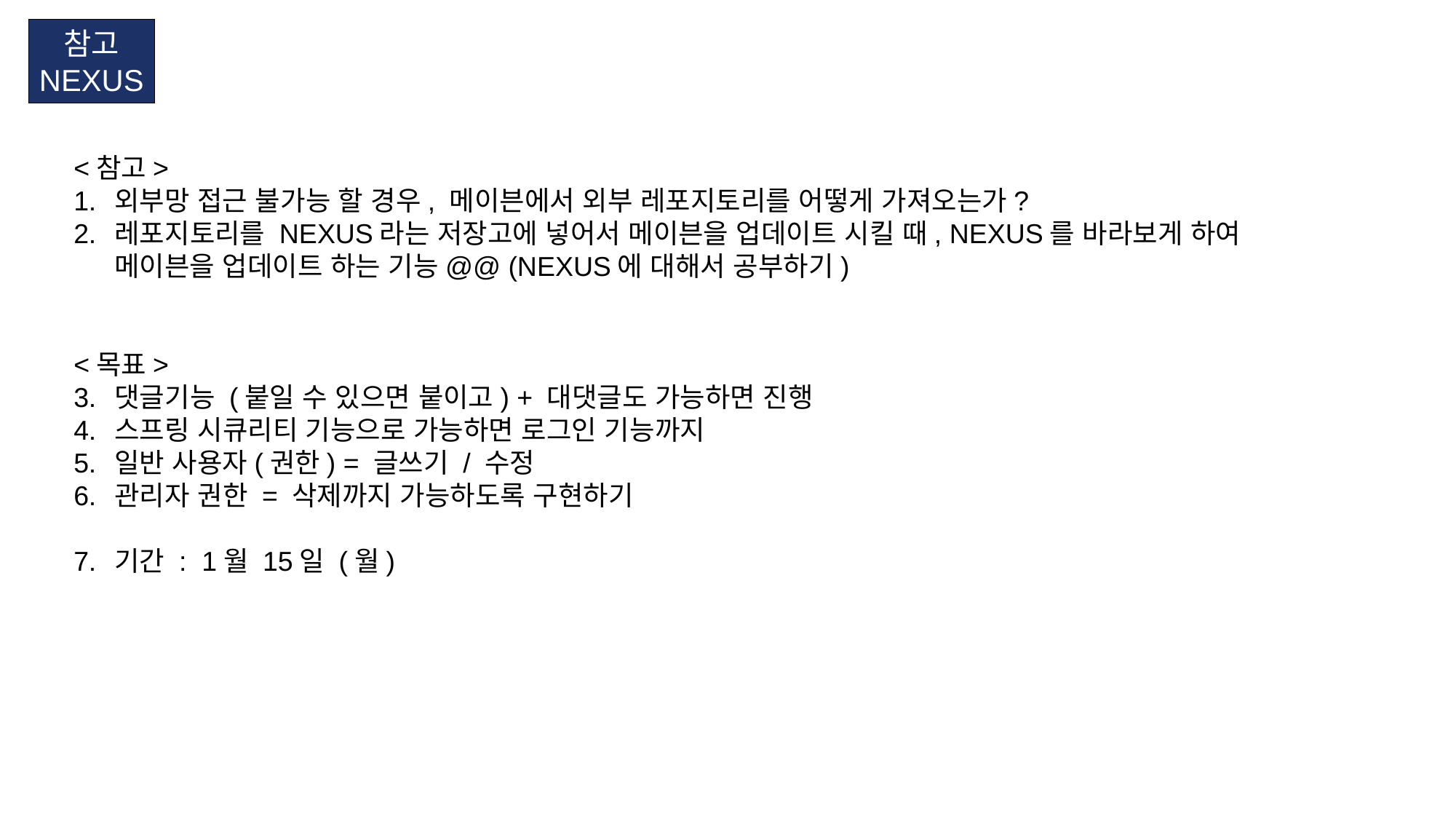

참고
NEXUS
<참고>
외부망 접근 불가능 할 경우, 메이븐에서 외부 레포지토리를 어떻게 가져오는가?
레포지토리를 NEXUS라는 저장고에 넣어서 메이븐을 업데이트 시킬 때, NEXUS를 바라보게 하여
메이븐을 업데이트 하는 기능@@ (NEXUS에 대해서 공부하기)

<목표>
댓글기능 (붙일 수 있으면 붙이고) + 대댓글도 가능하면 진행
스프링 시큐리티 기능으로 가능하면 로그인 기능까지
일반 사용자(권한) = 글쓰기 / 수정
관리자 권한 = 삭제까지 가능하도록 구현하기

기간 :  1월 15일 (월)